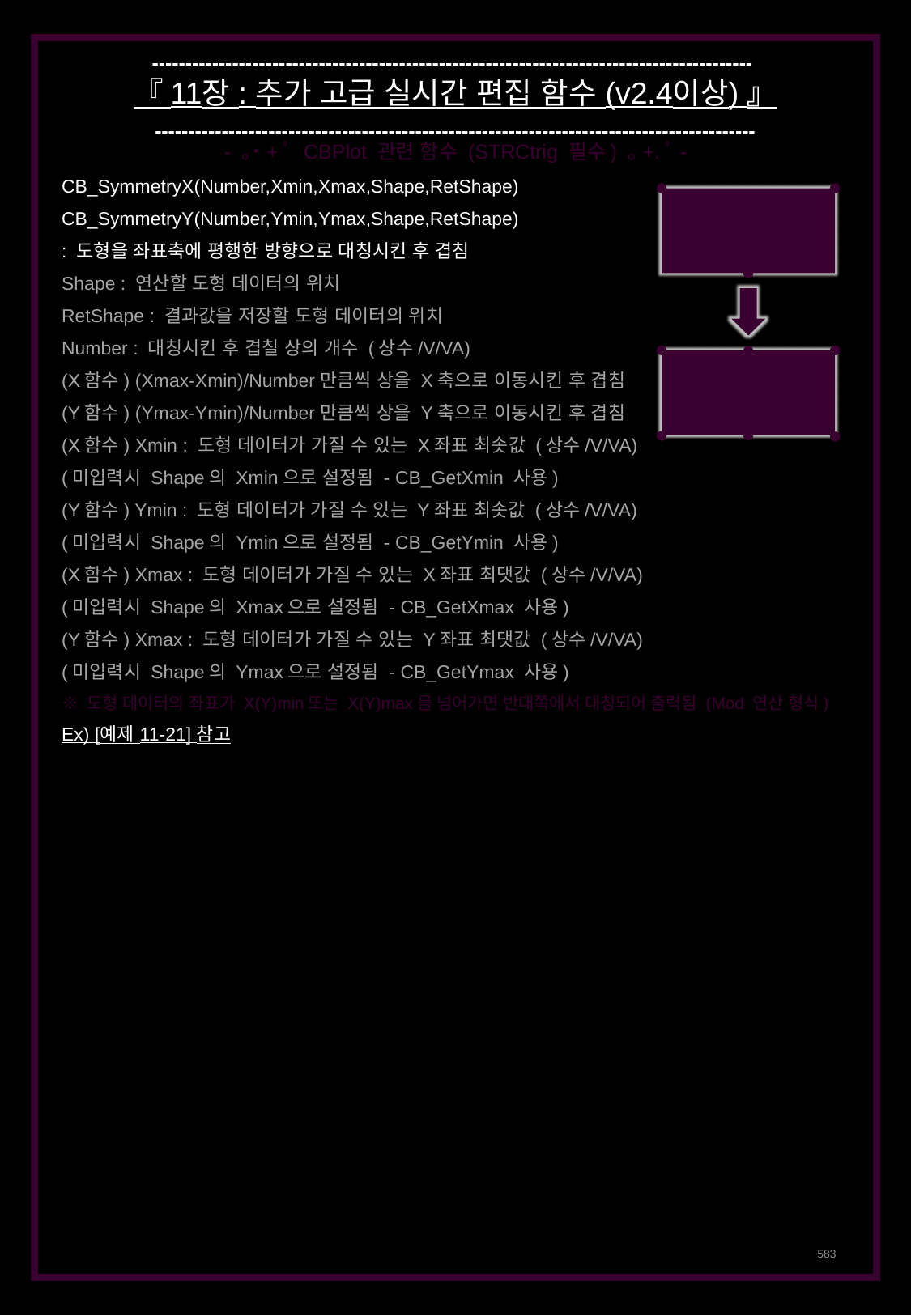

------------------------------------------------------------------------------------------
『 11장 : 추가 고급 실시간 편집 함수 (v2.4이상) 』
------------------------------------------------------------------------------------------
- ｡˙+ﾟ CBPlot 관련 함수 (STRCtrig 필수) ｡+.ﾟ-
CB_SymmetryX(Number,Xmin,Xmax,Shape,RetShape)
CB_SymmetryY(Number,Ymin,Ymax,Shape,RetShape)
: 도형을 좌표축에 평행한 방향으로 대칭시킨 후 겹침
Shape : 연산할 도형 데이터의 위치
RetShape : 결과값을 저장할 도형 데이터의 위치
Number : 대칭시킨 후 겹칠 상의 개수 (상수/V/VA)
(X함수) (Xmax-Xmin)/Number만큼씩 상을 X축으로 이동시킨 후 겹침
(Y함수) (Ymax-Ymin)/Number만큼씩 상을 Y축으로 이동시킨 후 겹침
(X함수) Xmin : 도형 데이터가 가질 수 있는 X좌표 최솟값 (상수/V/VA)
(미입력시 Shape의 Xmin으로 설정됨 - CB_GetXmin 사용)
(Y함수) Ymin : 도형 데이터가 가질 수 있는 Y좌표 최솟값 (상수/V/VA)
(미입력시 Shape의 Ymin으로 설정됨 - CB_GetYmin 사용)
(X함수) Xmax : 도형 데이터가 가질 수 있는 X좌표 최댓값 (상수/V/VA)
(미입력시 Shape의 Xmax으로 설정됨 - CB_GetXmax 사용)
(Y함수) Xmax : 도형 데이터가 가질 수 있는 Y좌표 최댓값 (상수/V/VA)
(미입력시 Shape의 Ymax으로 설정됨 - CB_GetYmax 사용)
※ 도형 데이터의 좌표가 X(Y)min또는 X(Y)max를 넘어가면 반대쪽에서 대칭되어 출력됨 (Mod 연산 형식)
Ex) [예제 11-21] 참고

583